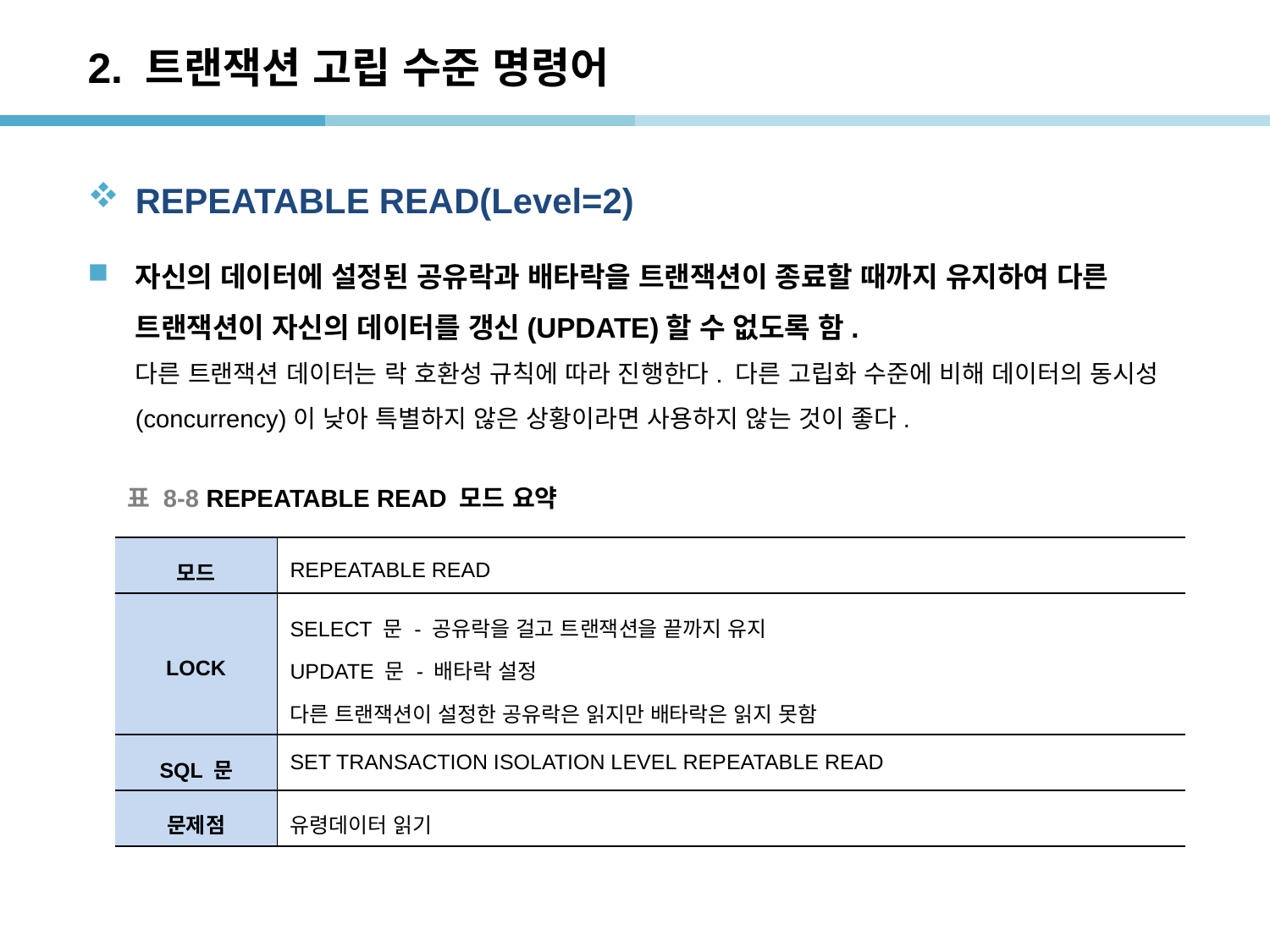

# 2. 트랜잭션 고립 수준 명령어
REPEATABLE READ(Level=2)
자신의 데이터에 설정된 공유락과 배타락을 트랜잭션이 종료할 때까지 유지하여 다른 트랜잭션이 자신의 데이터를 갱신(UPDATE)할 수 없도록 함.
다른 트랜잭션 데이터는 락 호환성 규칙에 따라 진행한다. 다른 고립화 수준에 비해 데이터의 동시성(concurrency)이 낮아 특별하지 않은 상황이라면 사용하지 않는 것이 좋다.

표 8-8 REPEATABLE READ 모드 요약
| 모드 | REPEATABLE READ |
| --- | --- |
| LOCK | SELECT 문 - 공유락을 걸고 트랜잭션을 끝까지 유지 UPDATE 문 - 배타락 설정 다른 트랜잭션이 설정한 공유락은 읽지만 배타락은 읽지 못함 |
| SQL 문 | SET TRANSACTION ISOLATION LEVEL REPEATABLE READ |
| 문제점 | 유령데이터 읽기 |